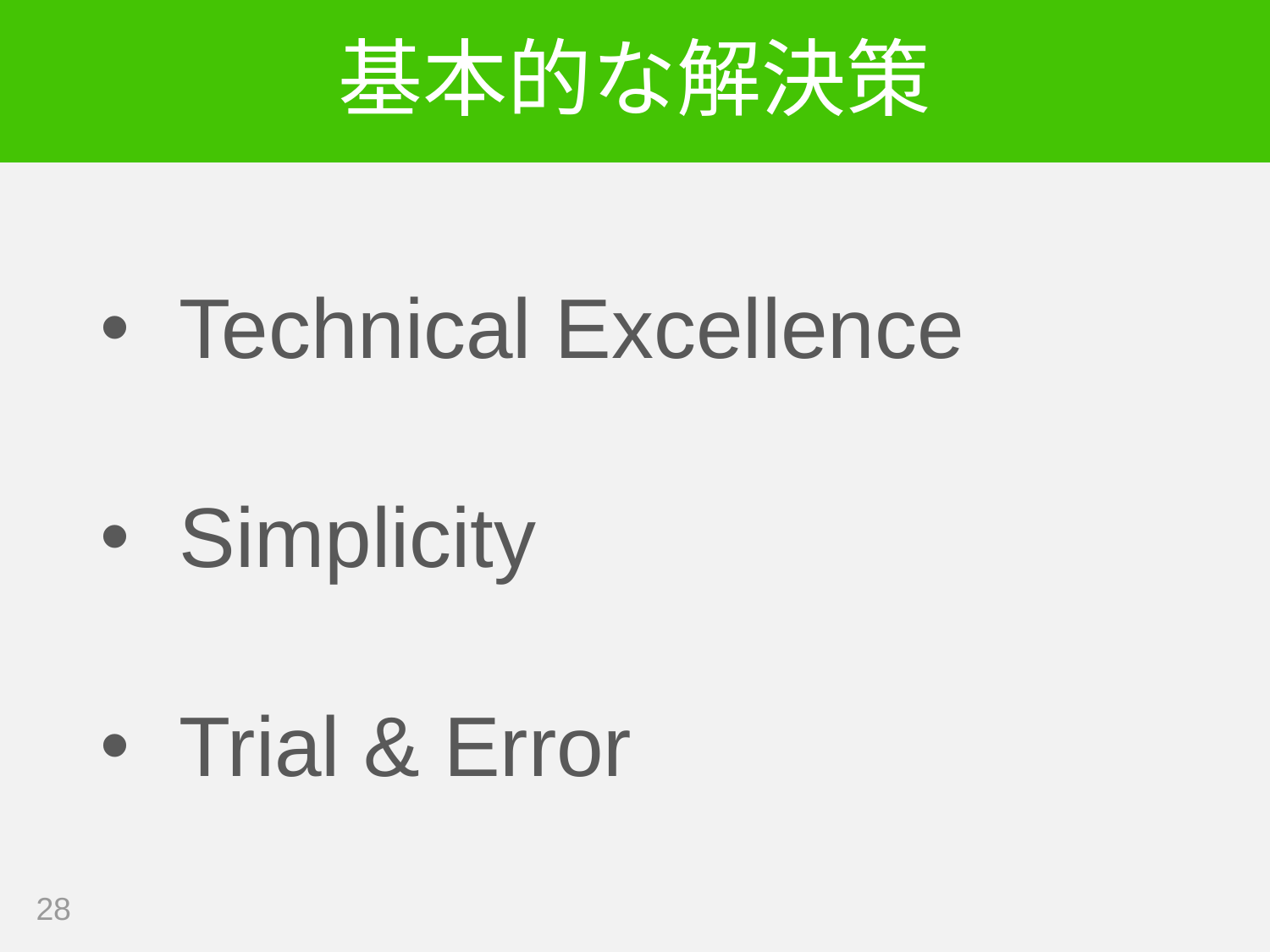

# 基本的な解決策
Technical Excellence

Simplicity

Trial & Error
28